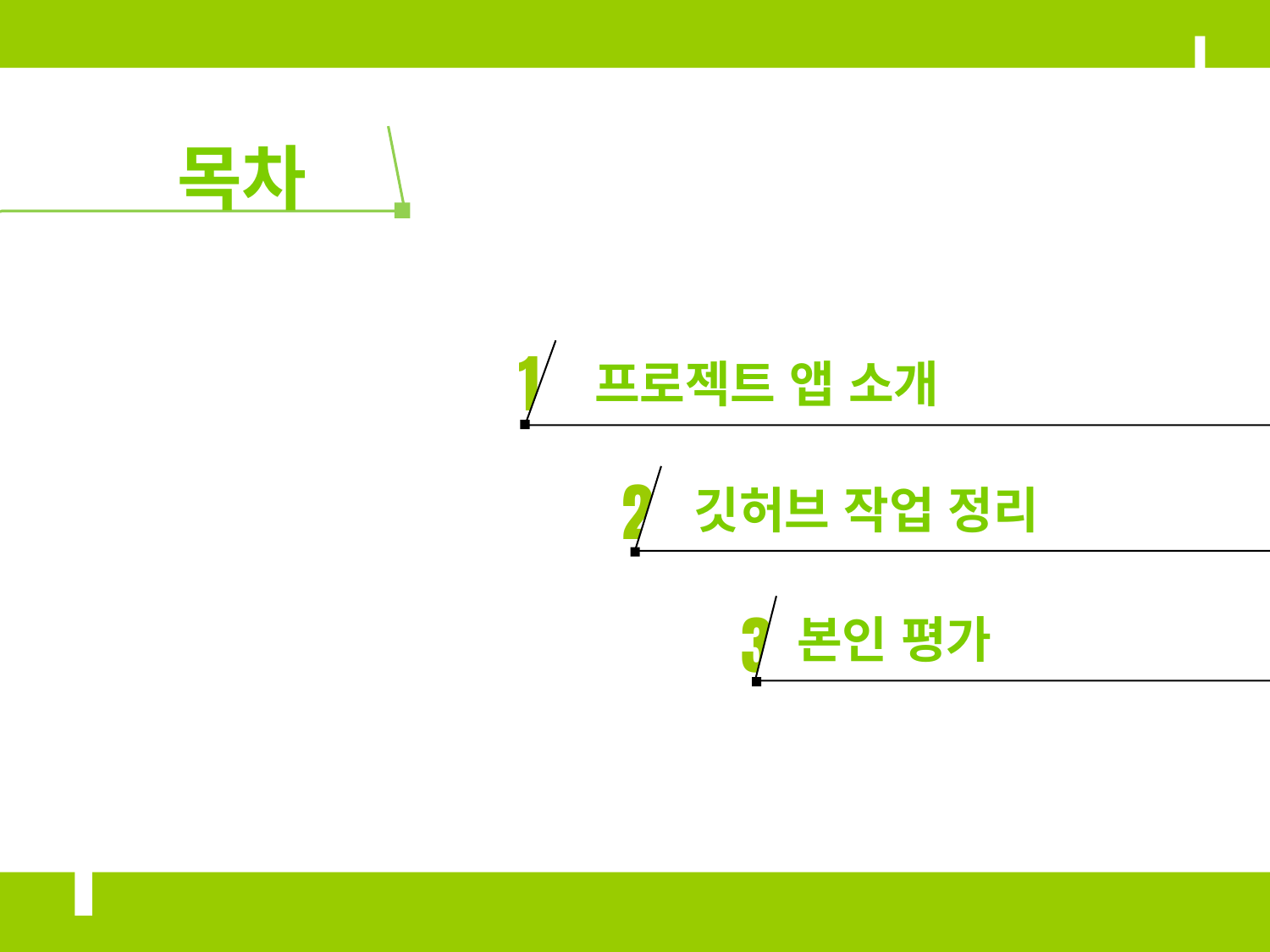

목차

1
프로젝트 앱 소개

2
깃허브 작업 정리

3
본인 평가